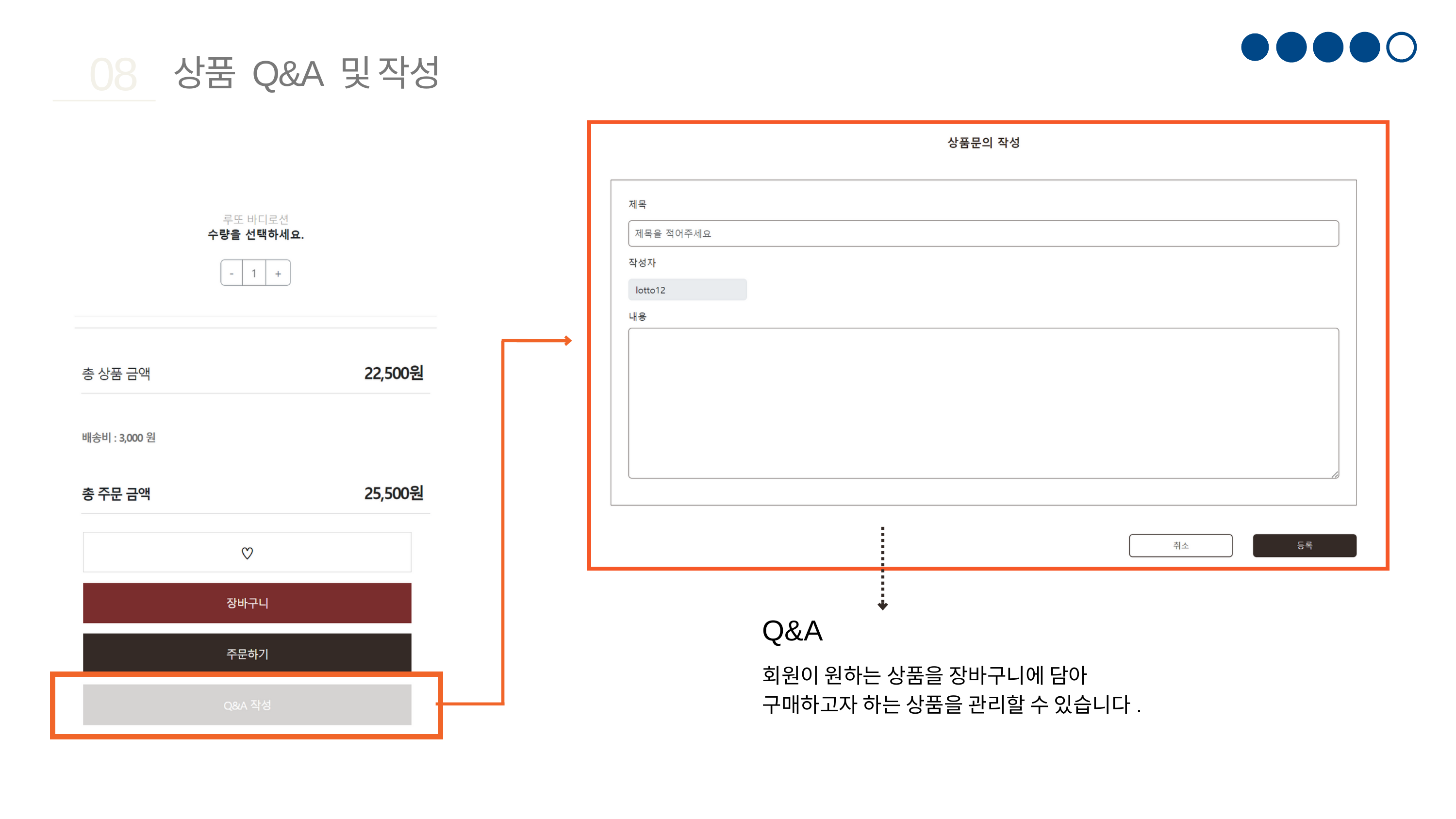

08
상품 Q&A 및 작성

Q&A
회원이 원하는 상품을 장바구니에 담아
구매하고자 하는 상품을 관리할 수 있습니다.